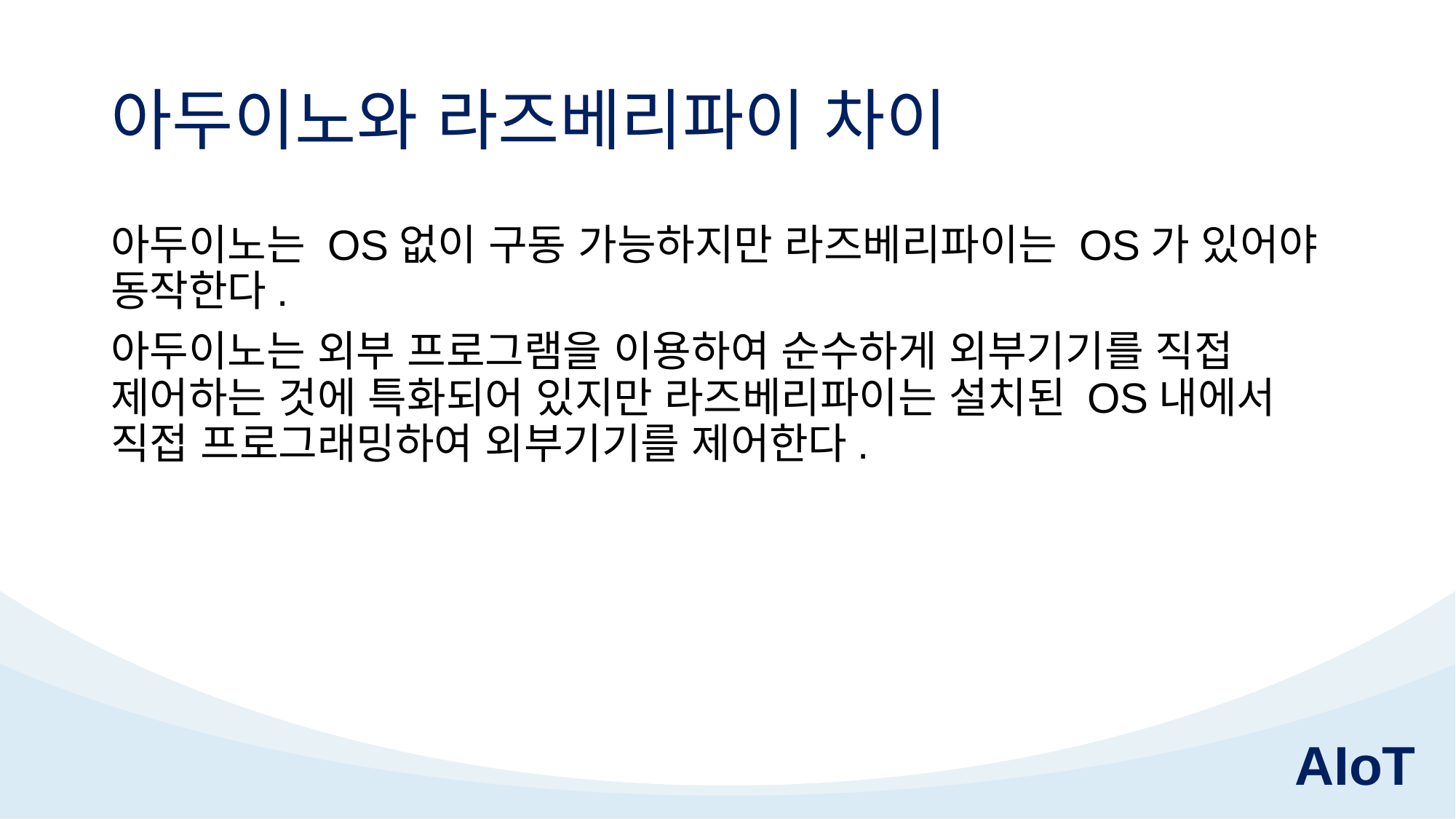

# 아두이노와 라즈베리파이 차이
아두이노는 OS없이 구동 가능하지만 라즈베리파이는 OS가 있어야 동작한다.
아두이노는 외부 프로그램을 이용하여 순수하게 외부기기를 직접 제어하는 것에 특화되어 있지만 라즈베리파이는 설치된 OS내에서 직접 프로그래밍하여 외부기기를 제어한다.